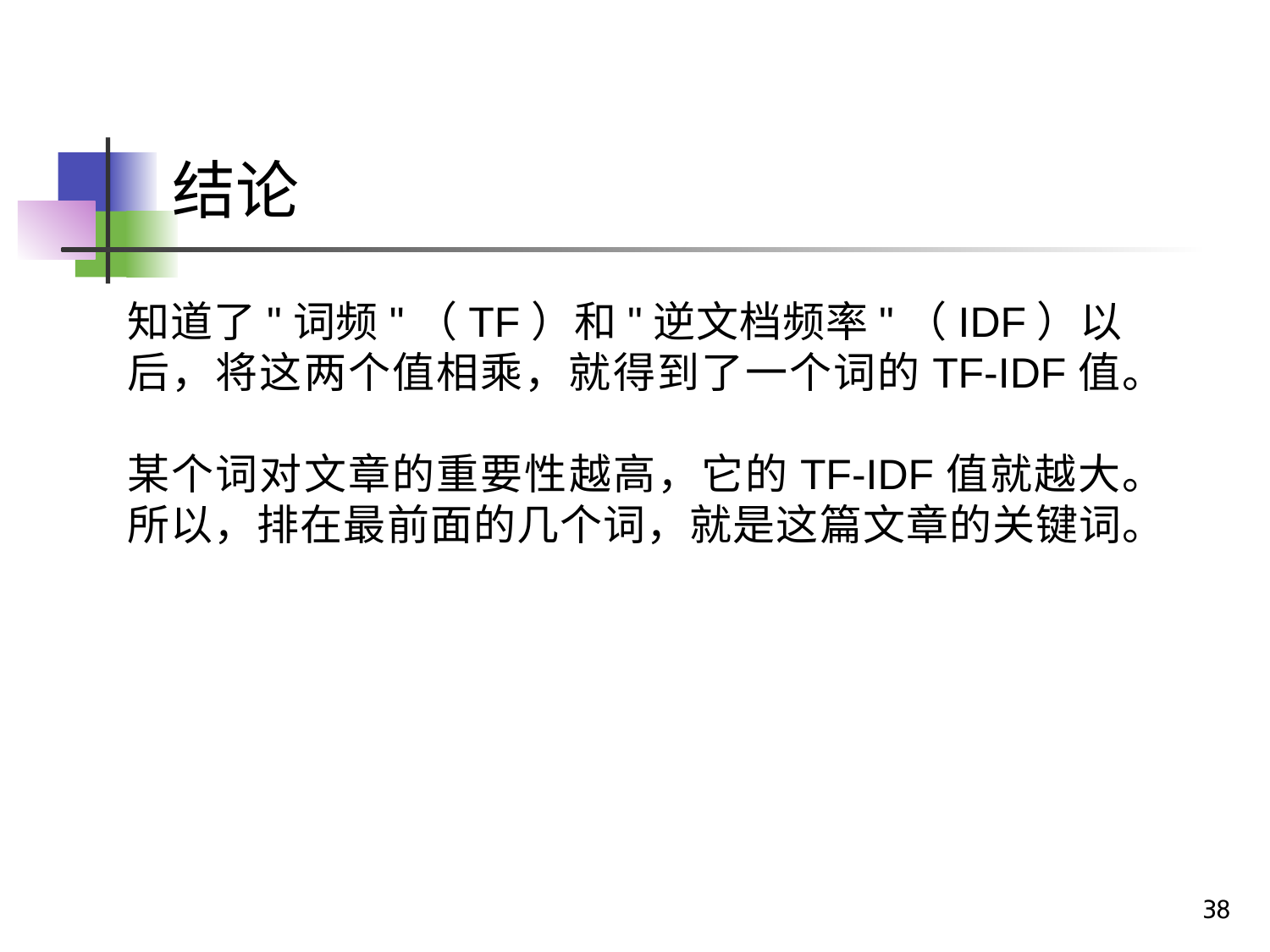

# 结论
知道了"词频"（TF）和"逆文档频率"（IDF）以后，将这两个值相乘，就得到了一个词的TF-IDF值。

某个词对文章的重要性越高，它的TF-IDF值就越大。所以，排在最前面的几个词，就是这篇文章的关键词。
38